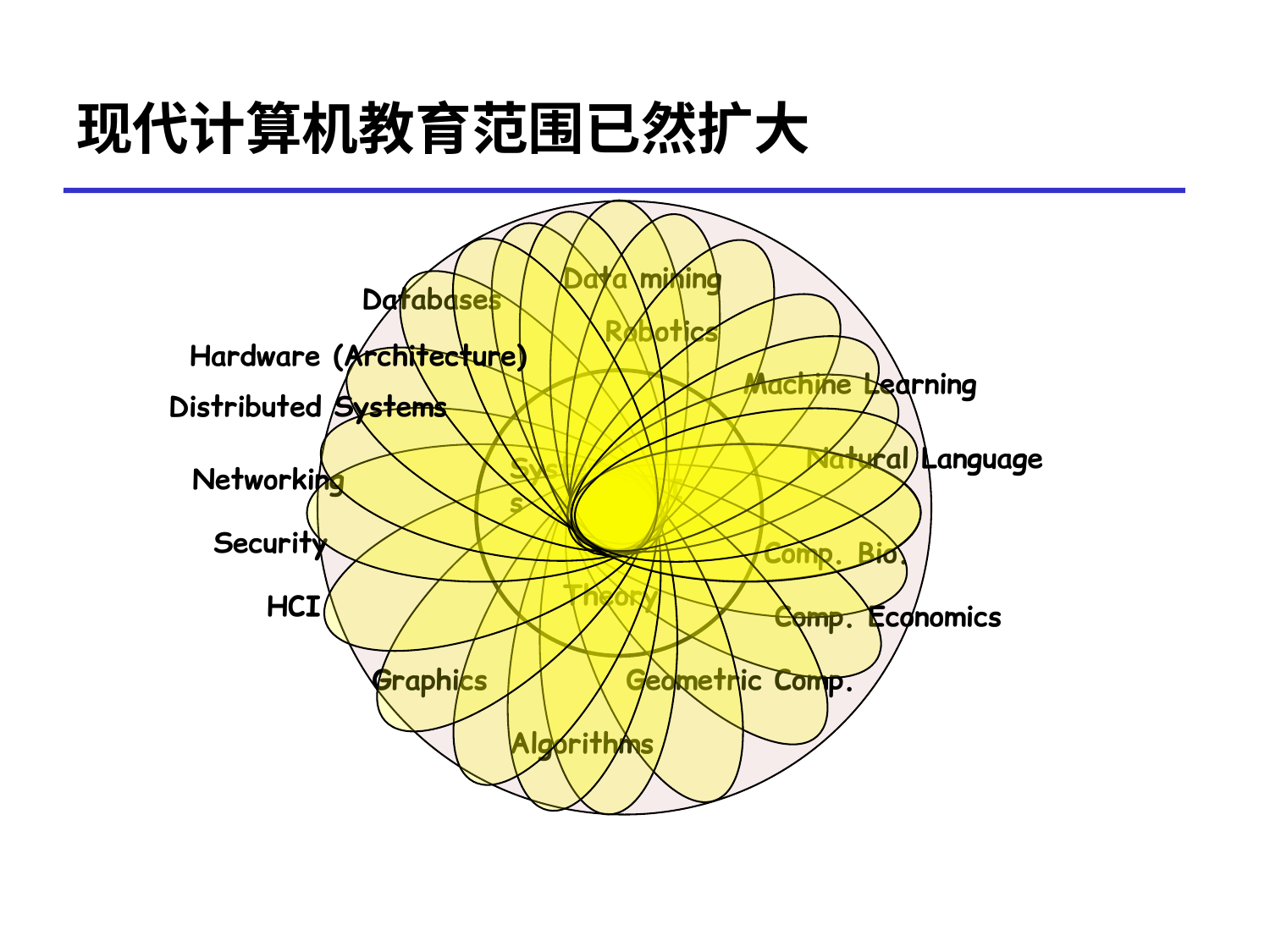

# 现代计算机教育范围已然扩大

Data mining
Databases

Robotics

Hardware (Architecture)

Machine Learning

Distributed Systems

Natural Language

Systems

Networking
AI

Security
Comp. Bio.

Theory
HCI
Comp. Economics
Graphics
Geometric Comp.
Algorithms